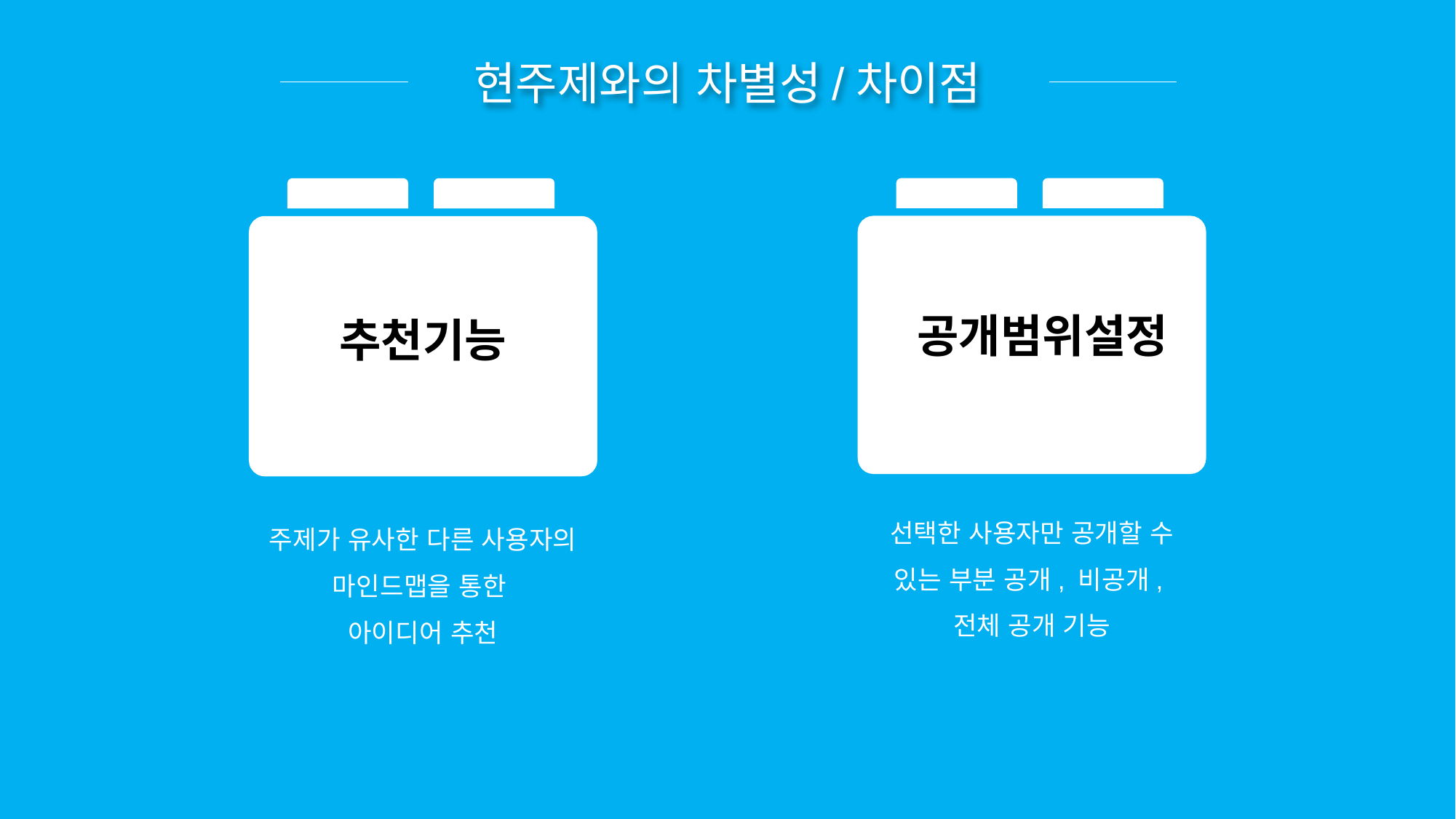

현주제와의 차별성/차이점

공개범위설정
추천기능
선택한 사용자만 공개할 수 있는 부분 공개, 비공개,
전체 공개 기능
주제가 유사한 다른 사용자의 마인드맵을 통한
아이디어 추천